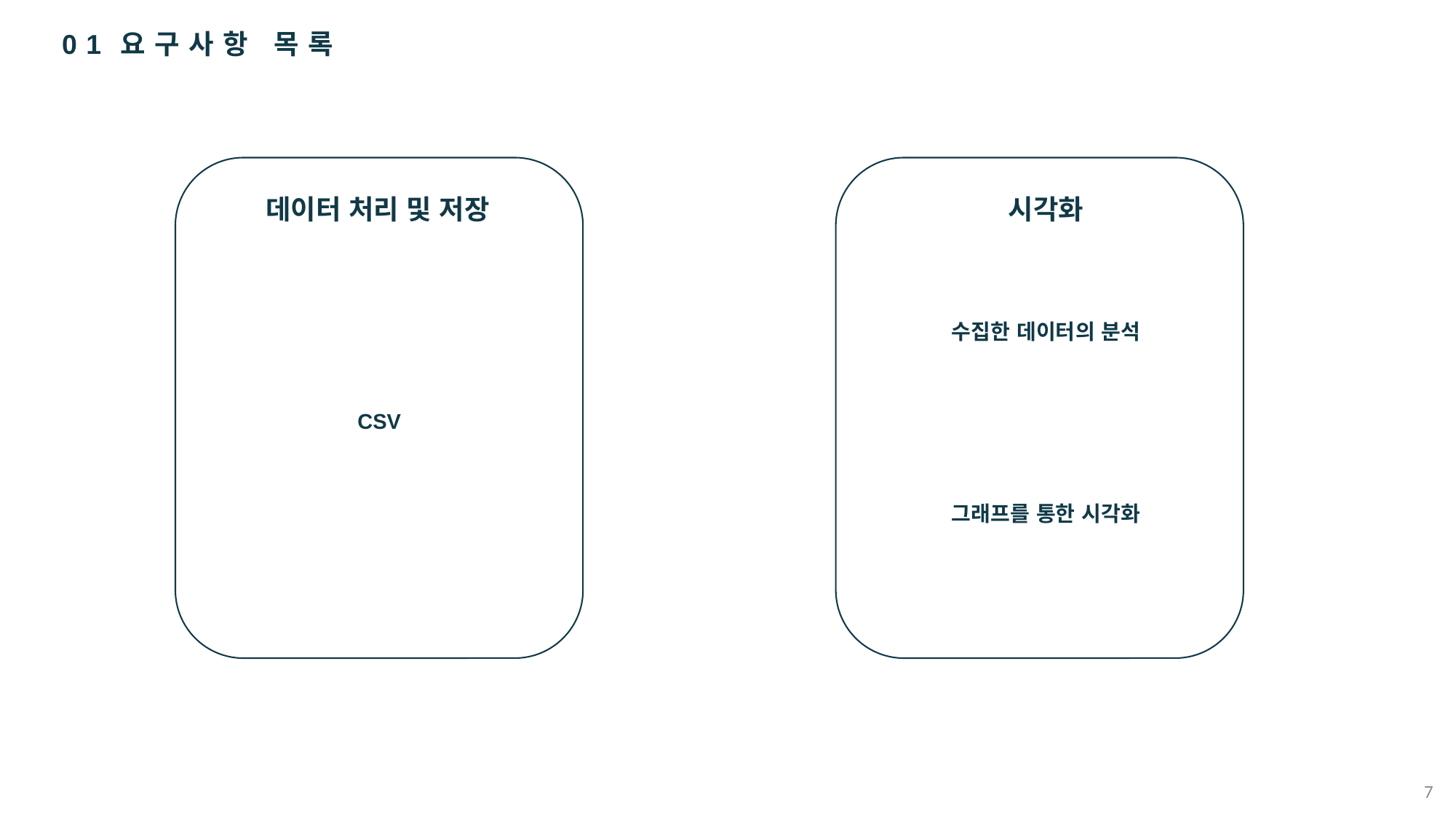

01 요구사항 목록

데이터 처리 및 저장
시각화
수집한 데이터의 분석

그래프를 통한 시각화
CSV
7